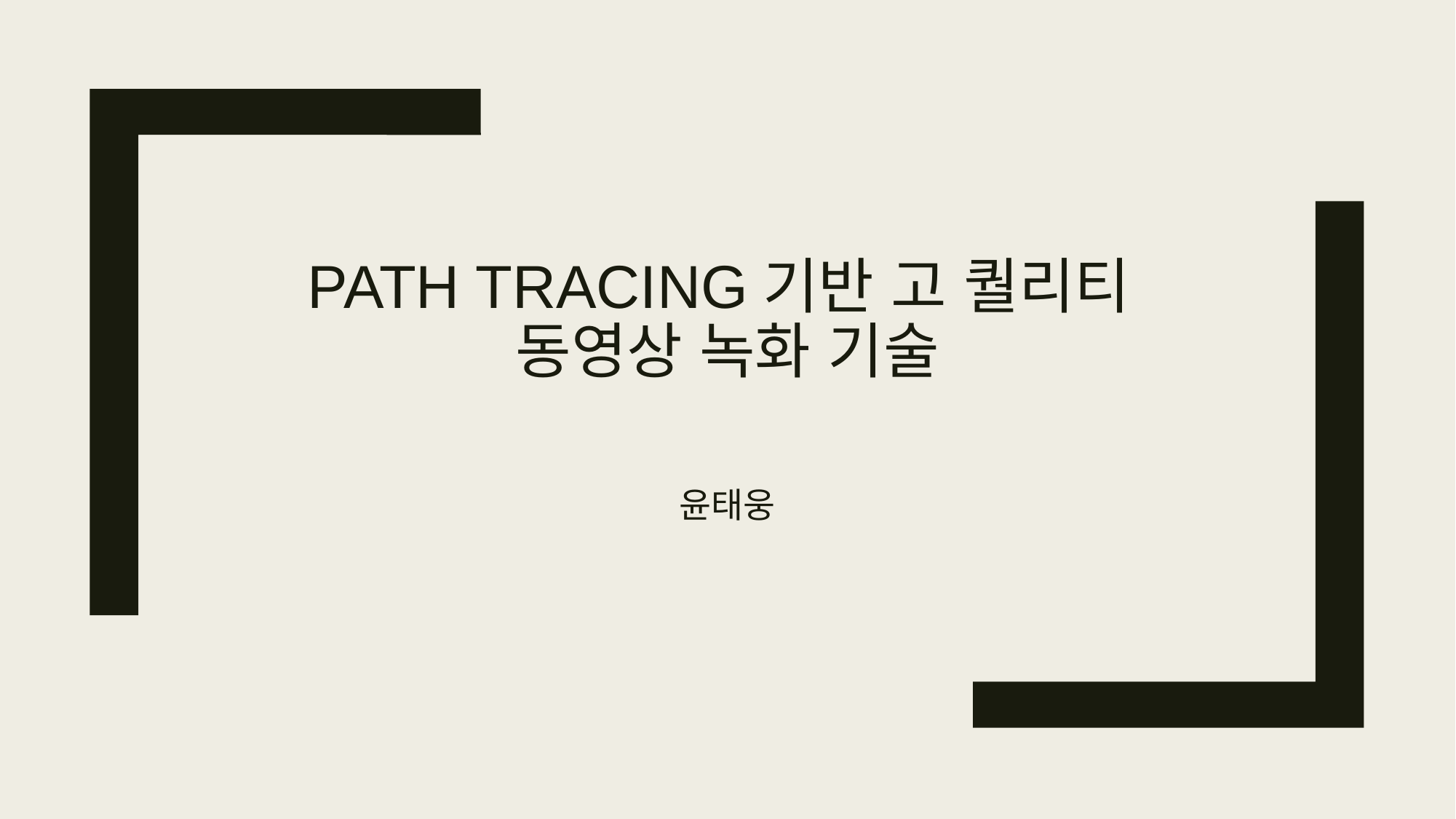

# Path Tracing기반 고 퀄리티 동영상 녹화 기술
윤태웅